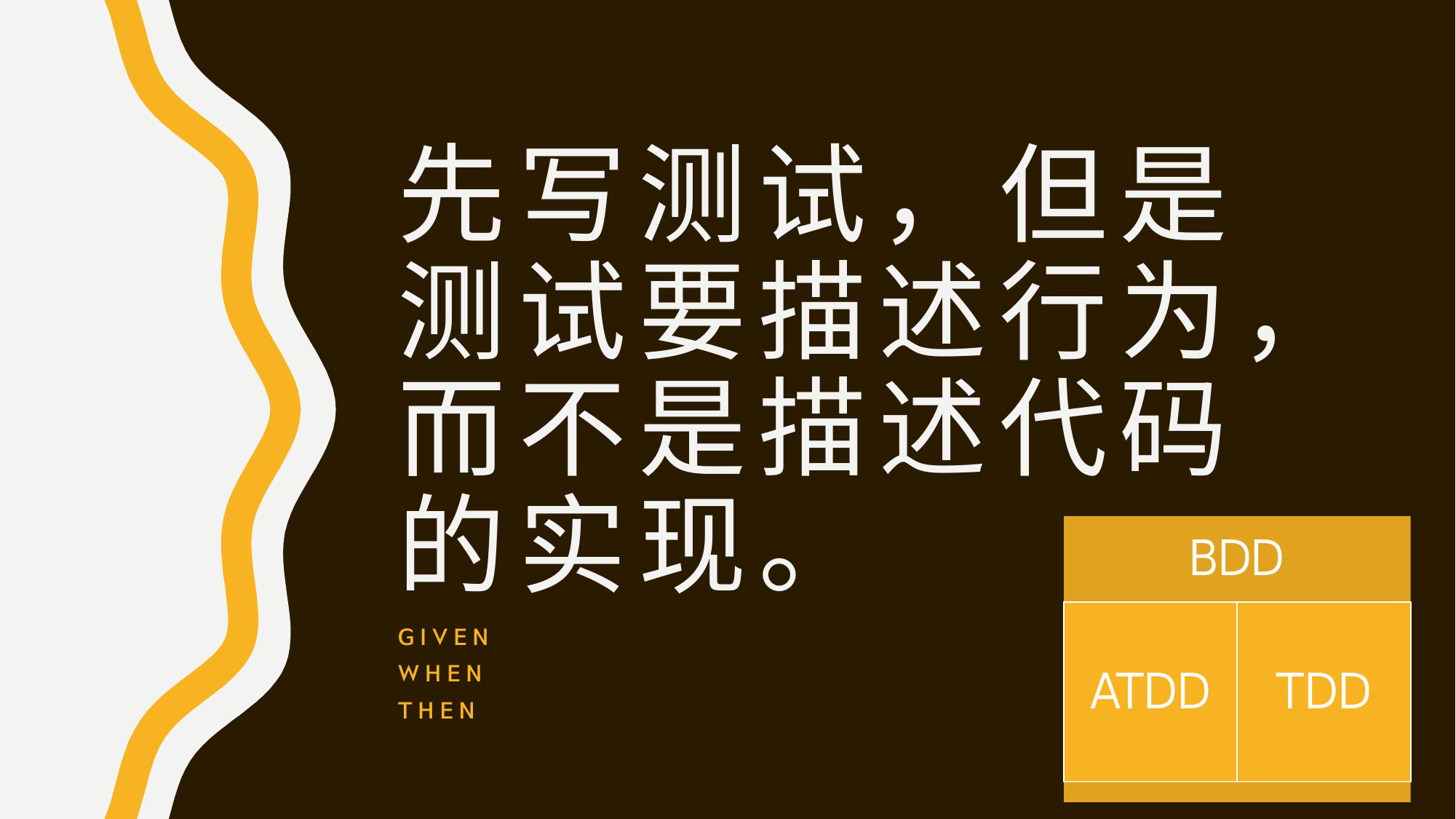

# 先写测试，但是测试要描述行为，而不是描述代码的实现。
BDD
ATDD
TDD
Given
When
then